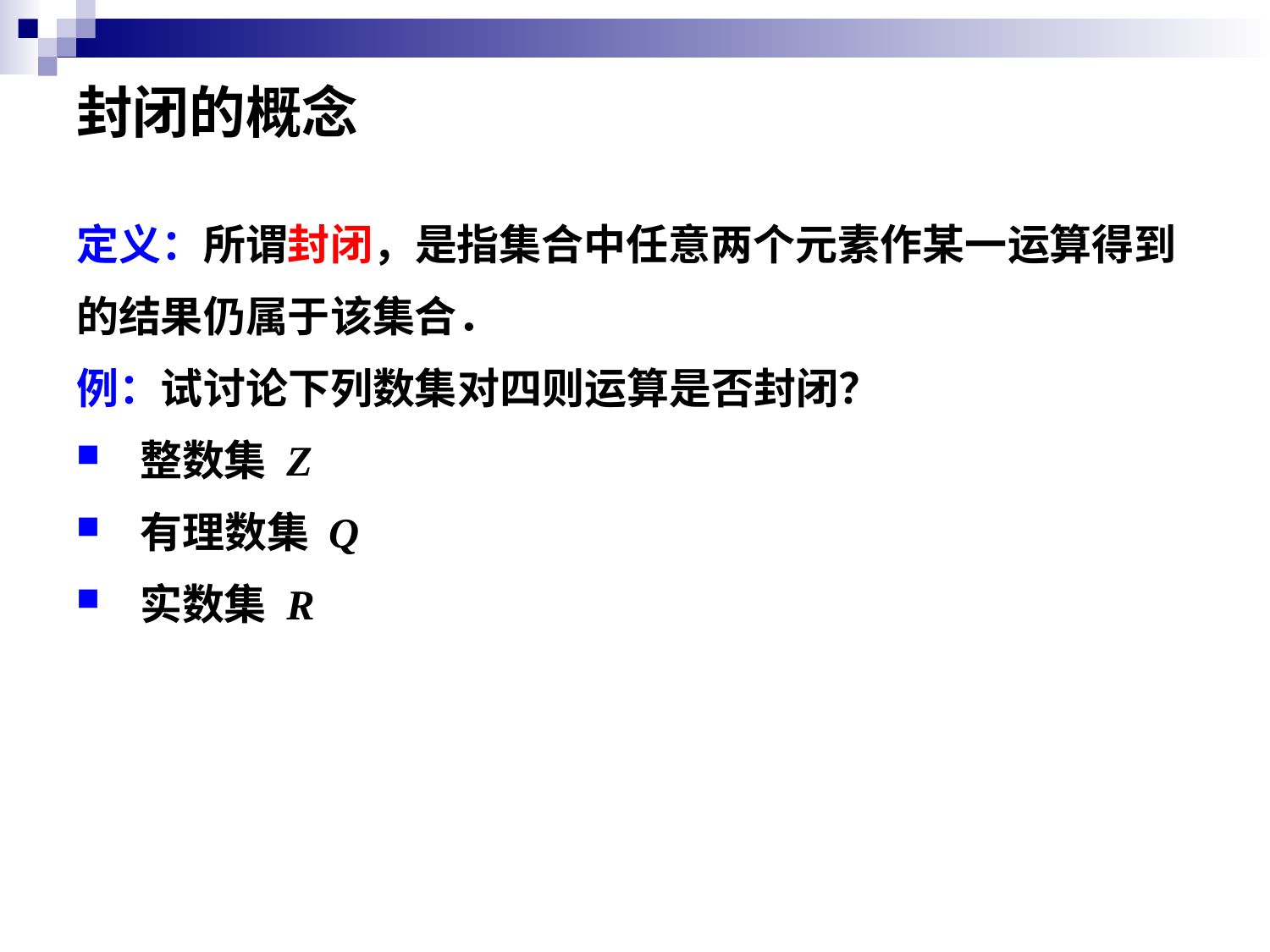

# 封闭的概念
定义：所谓封闭，是指集合中任意两个元素作某一运算得到
的结果仍属于该集合．
例：试讨论下列数集对四则运算是否封闭？
整数集 Z
有理数集 Q
实数集 R